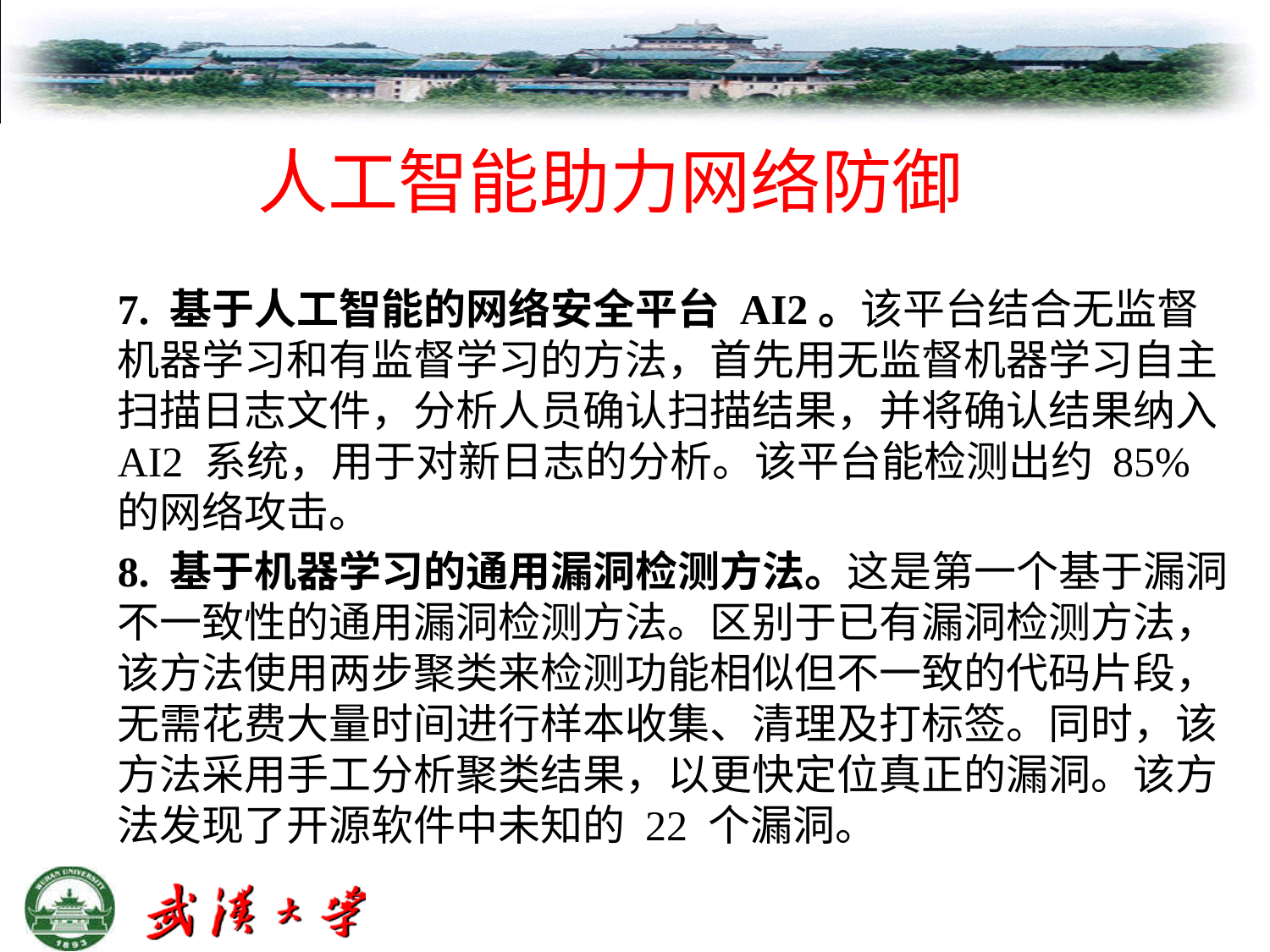

# 人工智能助力网络防御
7. 基于人工智能的网络安全平台 AI2。该平台结合无监督机器学习和有监督学习的方法，首先用无监督机器学习自主扫描日志文件，分析人员确认扫描结果，并将确认结果纳入 AI2 系统，用于对新日志的分析。该平台能检测出约 85% 的网络攻击。
8. 基于机器学习的通用漏洞检测方法。这是第一个基于漏洞不一致性的通用漏洞检测方法。区别于已有漏洞检测方法，该方法使用两步聚类来检测功能相似但不一致的代码片段，无需花费大量时间进行样本收集、清理及打标签。同时，该方法采用手工分析聚类结果，以更快定位真正的漏洞。该方法发现了开源软件中未知的 22 个漏洞。